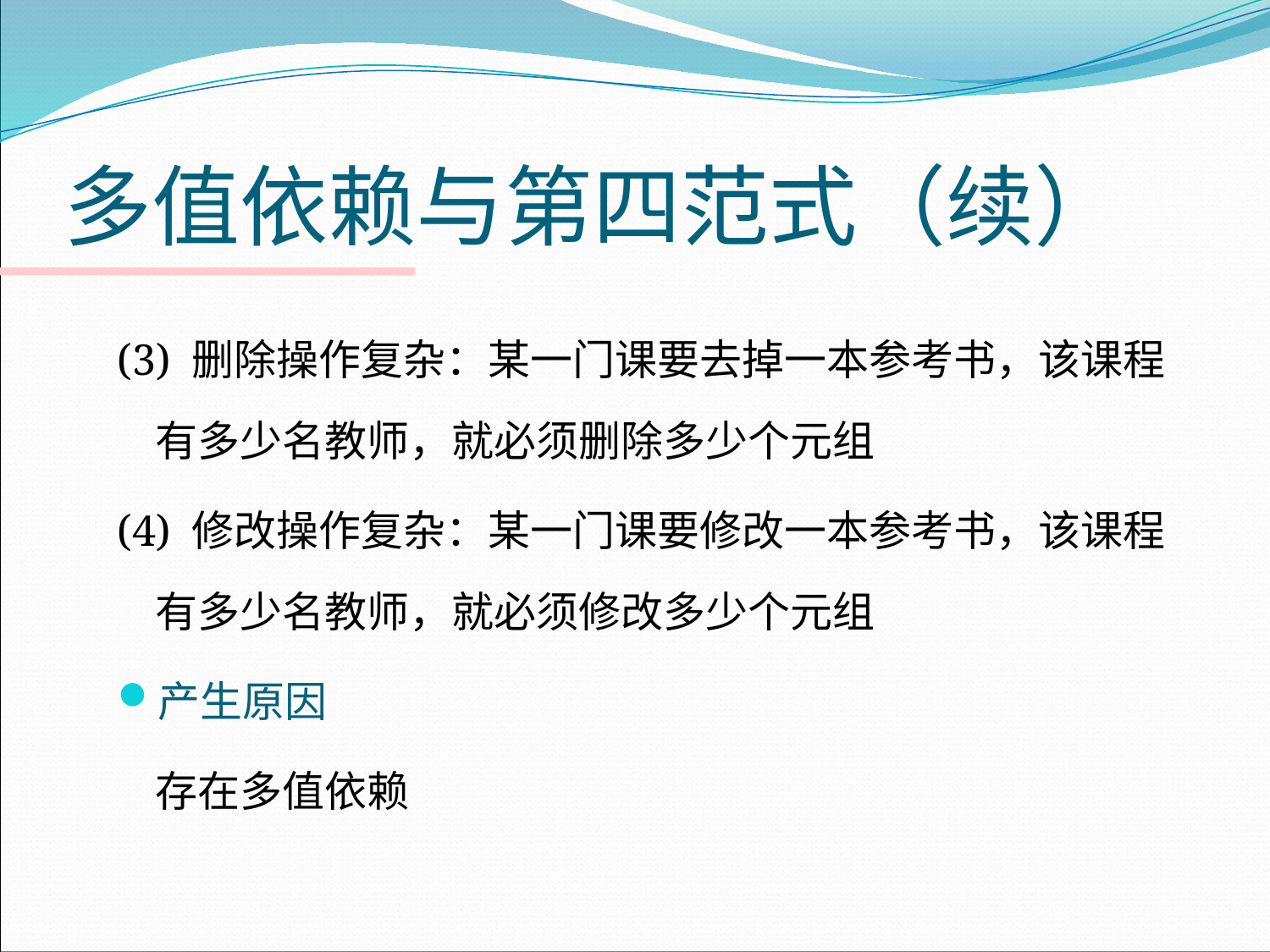

# 多值依赖与第四范式（续）
(3) 删除操作复杂：某一门课要去掉一本参考书，该课程有多少名教师，就必须删除多少个元组
(4) 修改操作复杂：某一门课要修改一本参考书，该课程有多少名教师，就必须修改多少个元组
产生原因
	存在多值依赖

572